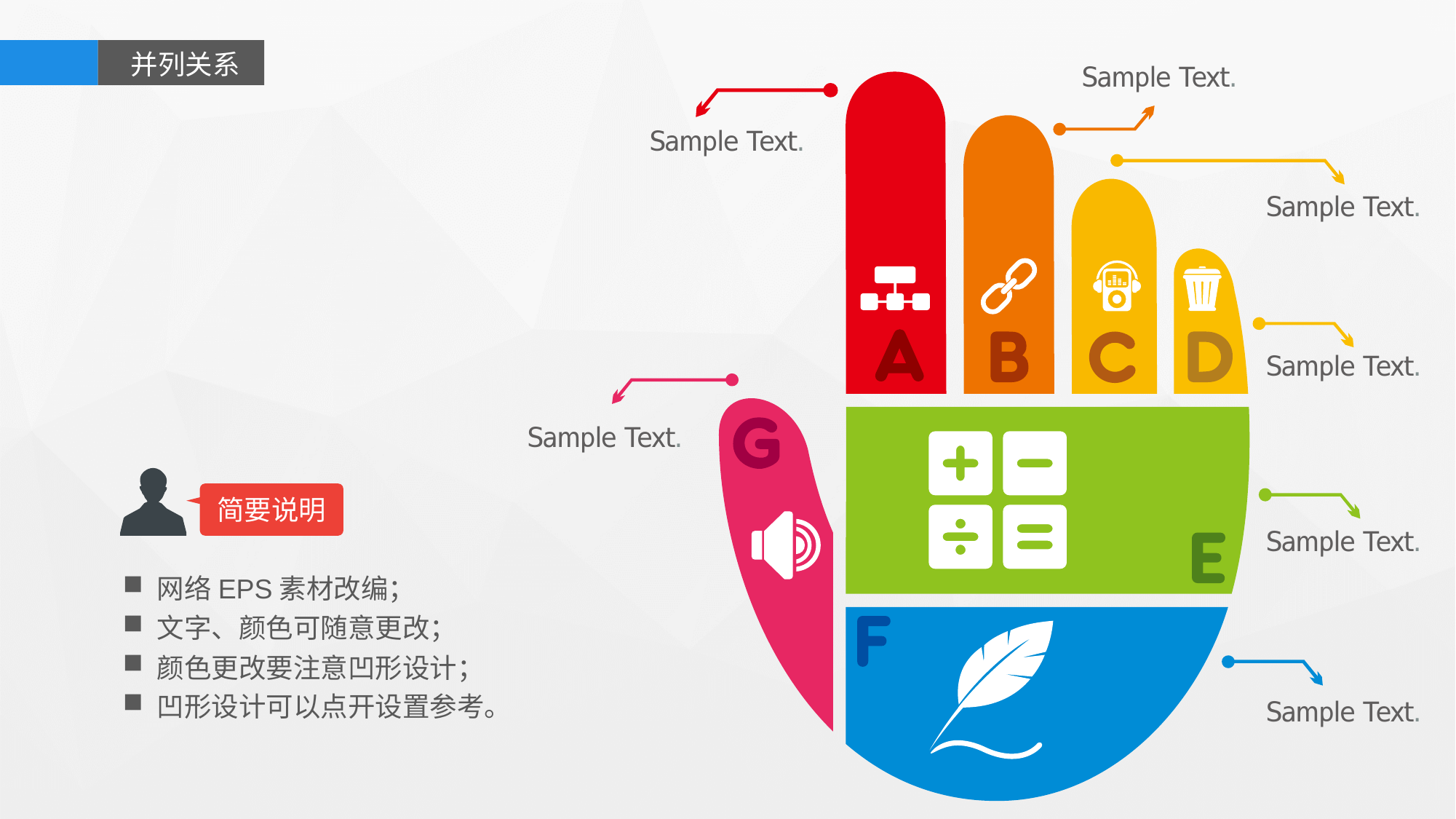

并列关系

Sample Text.

Sample Text.

Sample Text.

Sample Text.

Sample Text.

简要说明

Sample Text.

网络EPS素材改编；
文字、颜色可随意更改；
颜色更改要注意凹形设计；
凹形设计可以点开设置参考。

Sample Text.